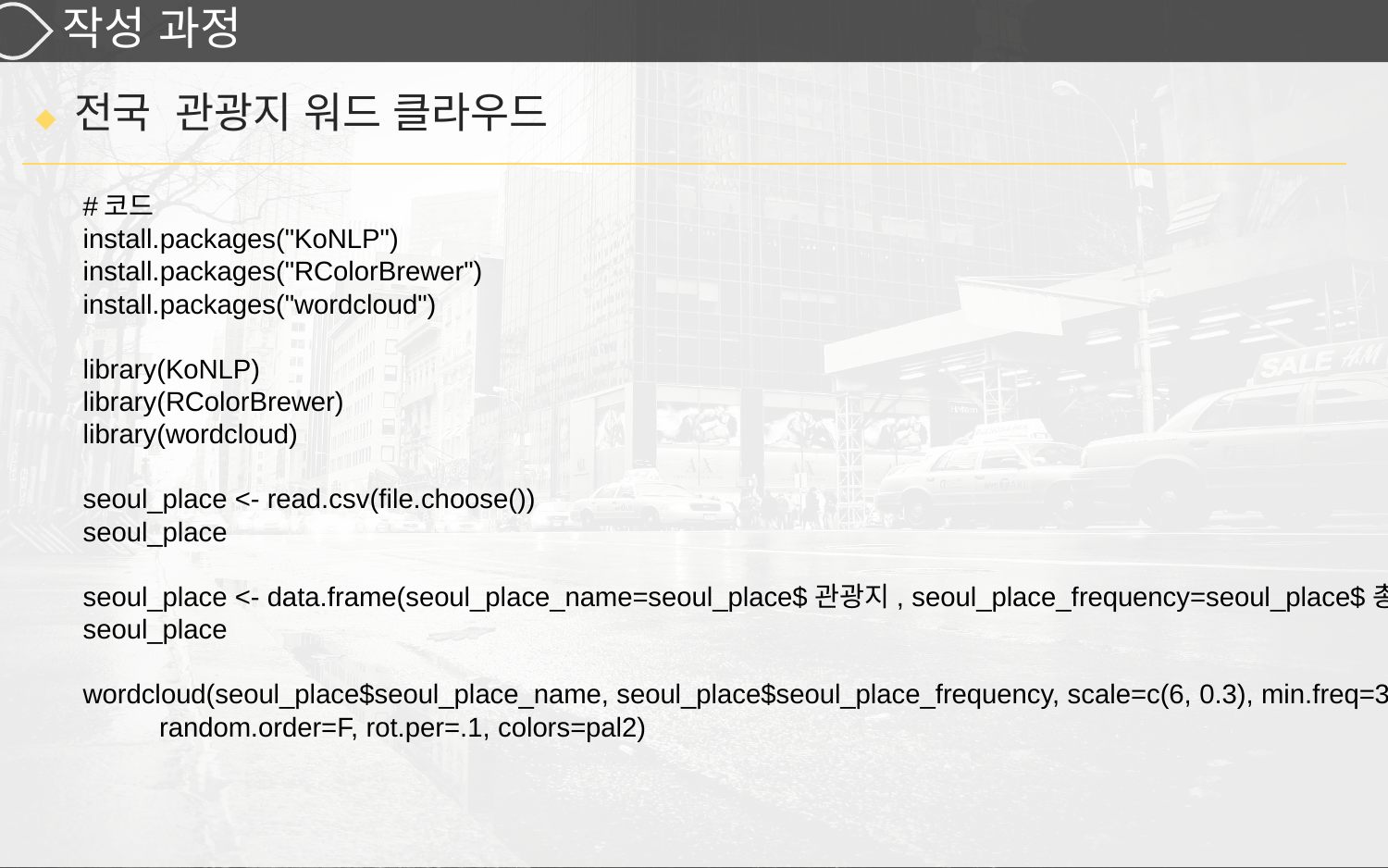

# 작성 과정
◆  전국  관광지 워드 클라우드
#코드
install.packages("KoNLP")
install.packages("RColorBrewer")
install.packages("wordcloud")

library(KoNLP)
library(RColorBrewer)
library(wordcloud)

seoul_place <- read.csv(file.choose())
seoul_place

seoul_place <- data.frame(seoul_place_name=seoul_place$관광지, seoul_place_frequency=seoul_place$총계)
seoul_place

wordcloud(seoul_place$seoul_place_name, seoul_place$seoul_place_frequency, scale=c(6, 0.3), min.freq=3,
          random.order=F, rot.per=.1, colors=pal2)